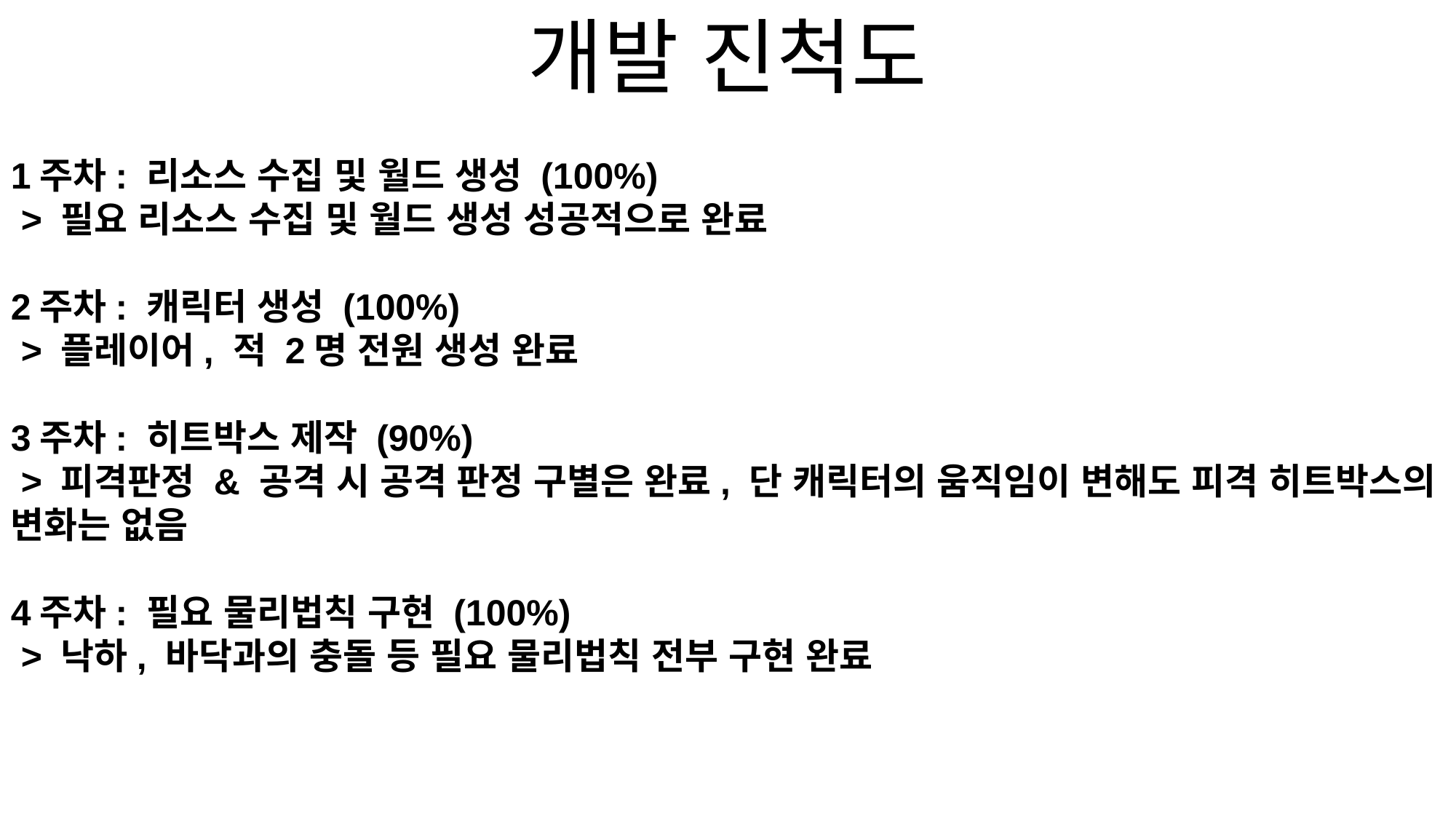

개발 진척도
1주차: 리소스 수집 및 월드 생성 (100%)
 > 필요 리소스 수집 및 월드 생성 성공적으로 완료

2주차: 캐릭터 생성 (100%)
 > 플레이어, 적 2명 전원 생성 완료

3주차: 히트박스 제작 (90%)
 > 피격판정 & 공격 시 공격 판정 구별은 완료, 단 캐릭터의 움직임이 변해도 피격 히트박스의 변화는 없음

4주차: 필요 물리법칙 구현 (100%)
 > 낙하, 바닥과의 충돌 등 필요 물리법칙 전부 구현 완료